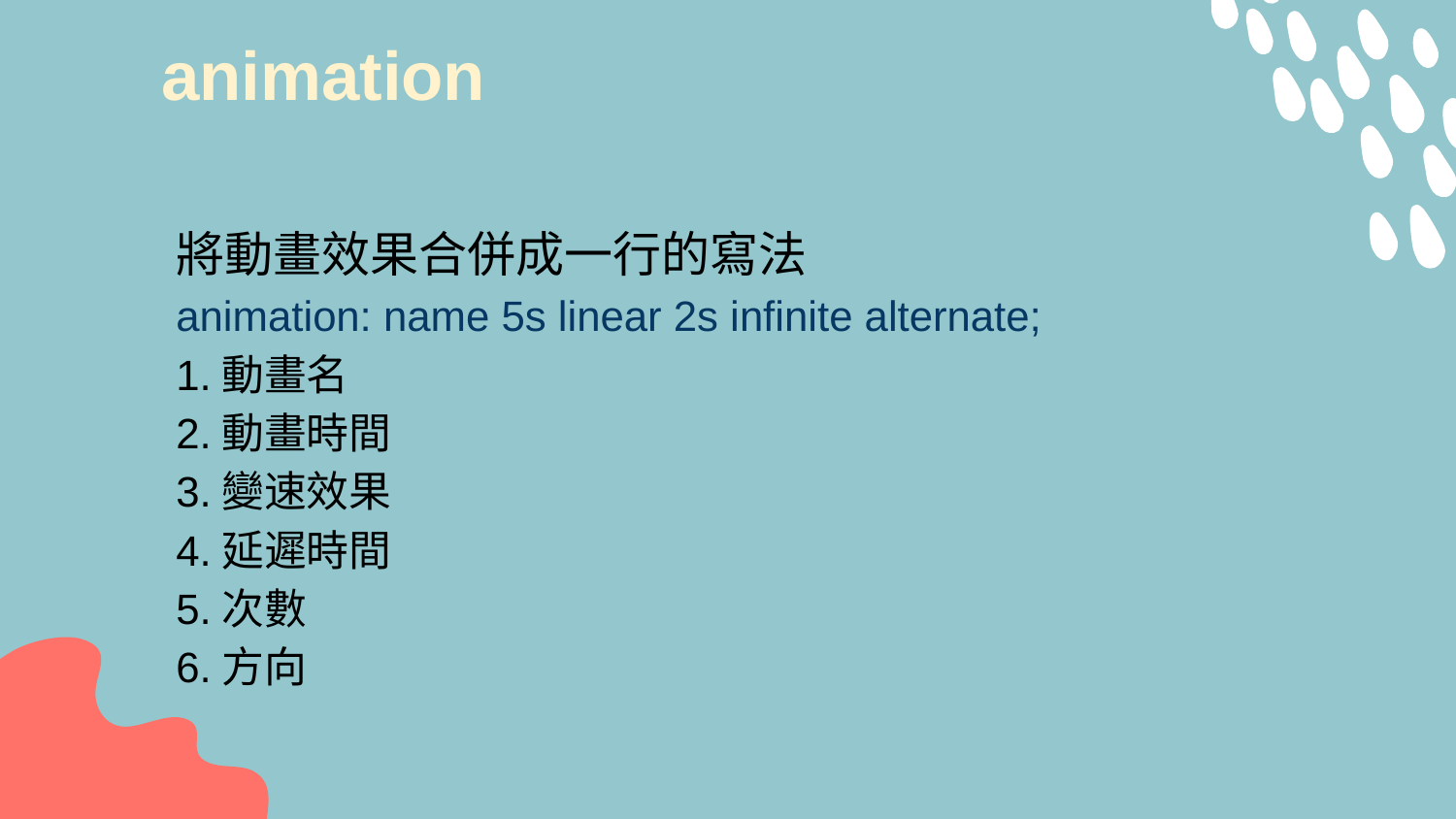

# animation
將動畫效果合併成一行的寫法
animation: name 5s linear 2s infinite alternate;
1.動畫名
2.動畫時間
3.變速效果
4.延遲時間
5.次數
6.方向